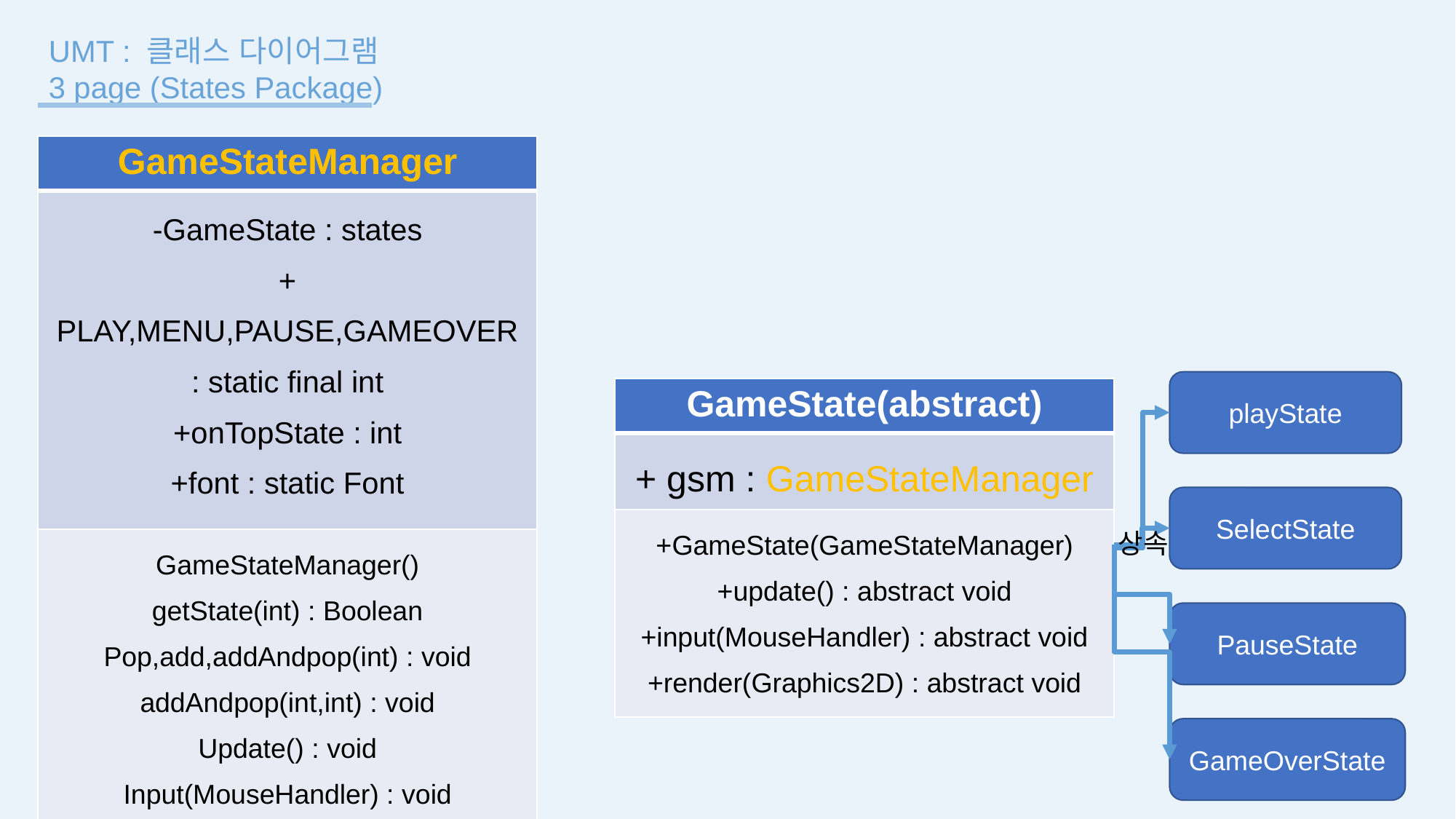

UMT : 클래스 다이어그램
3 page (States Package)
| GameStateManager |
| --- |
| -GameState : states + PLAY,MENU,PAUSE,GAMEOVER : static final int +onTopState : int +font : static Font |
| GameStateManager() getState(int) : Boolean Pop,add,addAndpop(int) : void addAndpop(int,int) : void Update() : void Input(MouseHandler) : void Render(Graphics2D) : void |
playState
| GameState(abstract) |
| --- |
| + gsm : GameStateManager |
| +GameState(GameStateManager) +update() : abstract void +input(MouseHandler) : abstract void +render(Graphics2D) : abstract void |
SelectState
상속
PauseState
GameOverState